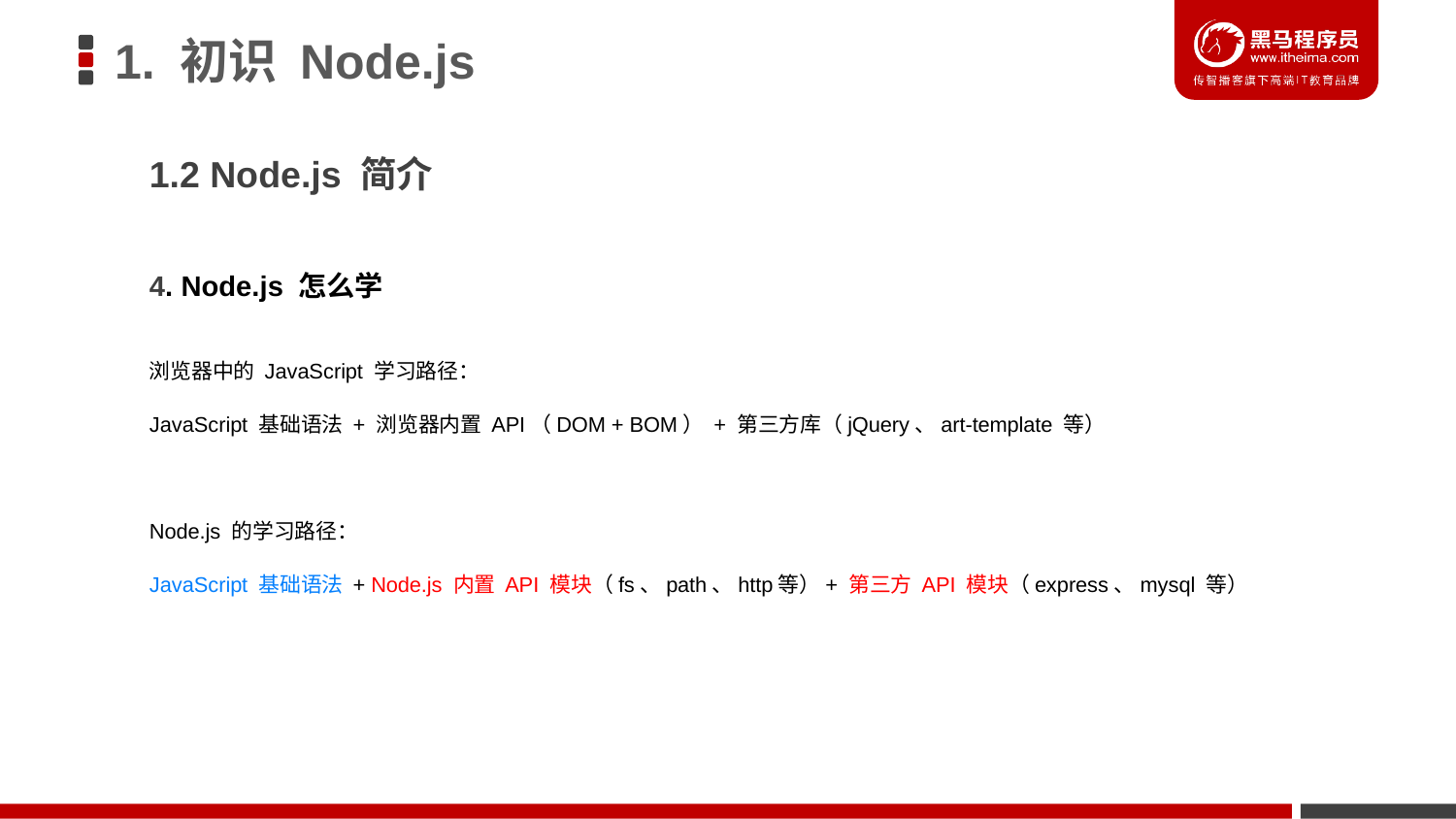

# 1. 初识 Node.js
1.2 Node.js 简介
4. Node.js 怎么学
浏览器中的 JavaScript 学习路径：
JavaScript 基础语法 + 浏览器内置 API（DOM + BOM） + 第三方库（jQuery、art-template 等）

Node.js 的学习路径：
JavaScript 基础语法 + Node.js 内置 API 模块（fs、path、http等）+ 第三方 API 模块（express、mysql 等）